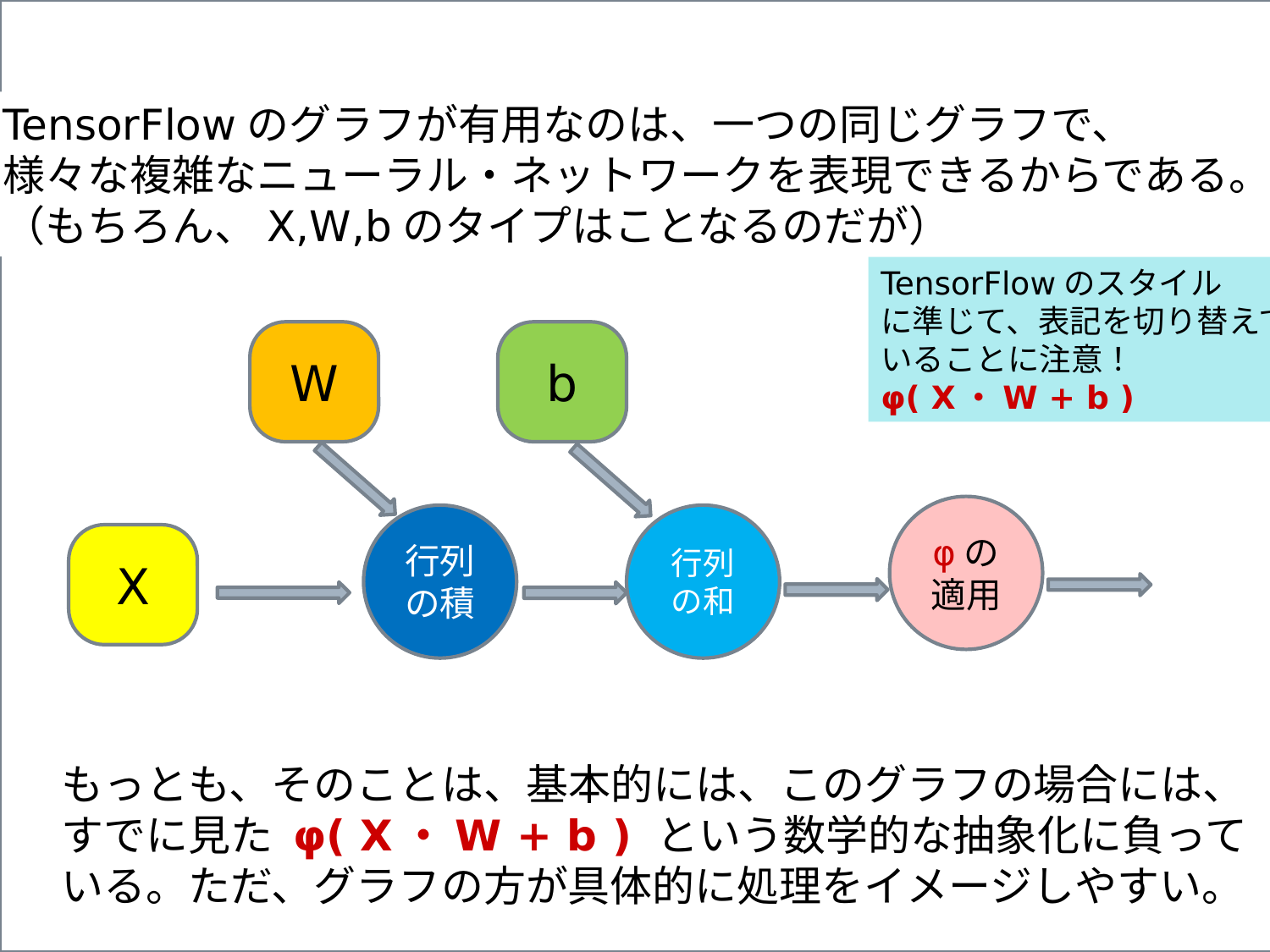

TensorFlowのグラフが有用なのは、一つの同じグラフで、
様々な複雑なニューラル・ネットワークを表現できるからである。
（もちろん、X,W,bのタイプはことなるのだが）
TensorFlowのスタイル
に準じて、表記を切り替えて
いることに注意！
φ( X・W + b )
W
b

φの適用
行列の積
行列の和
X

もっとも、そのことは、基本的には、このグラフの場合には、
すでに見た φ( X・W + b ) という数学的な抽象化に負って
いる。ただ、グラフの方が具体的に処理をイメージしやすい。